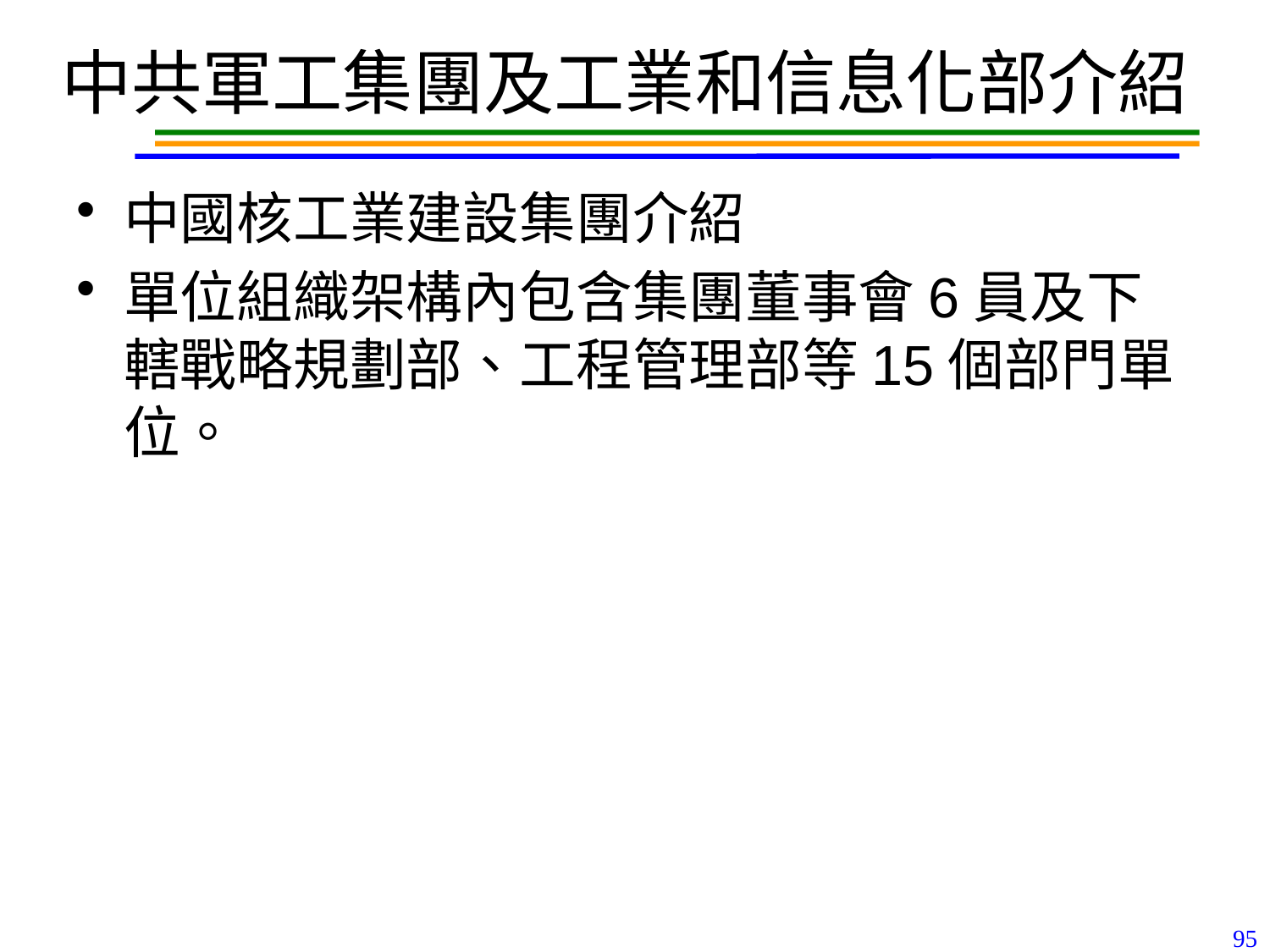

# 中共軍工集團及工業和信息化部介紹
中國核工業建設集團介紹
單位組織架構內包含集團董事會6員及下轄戰略規劃部、工程管理部等15個部門單位。

95